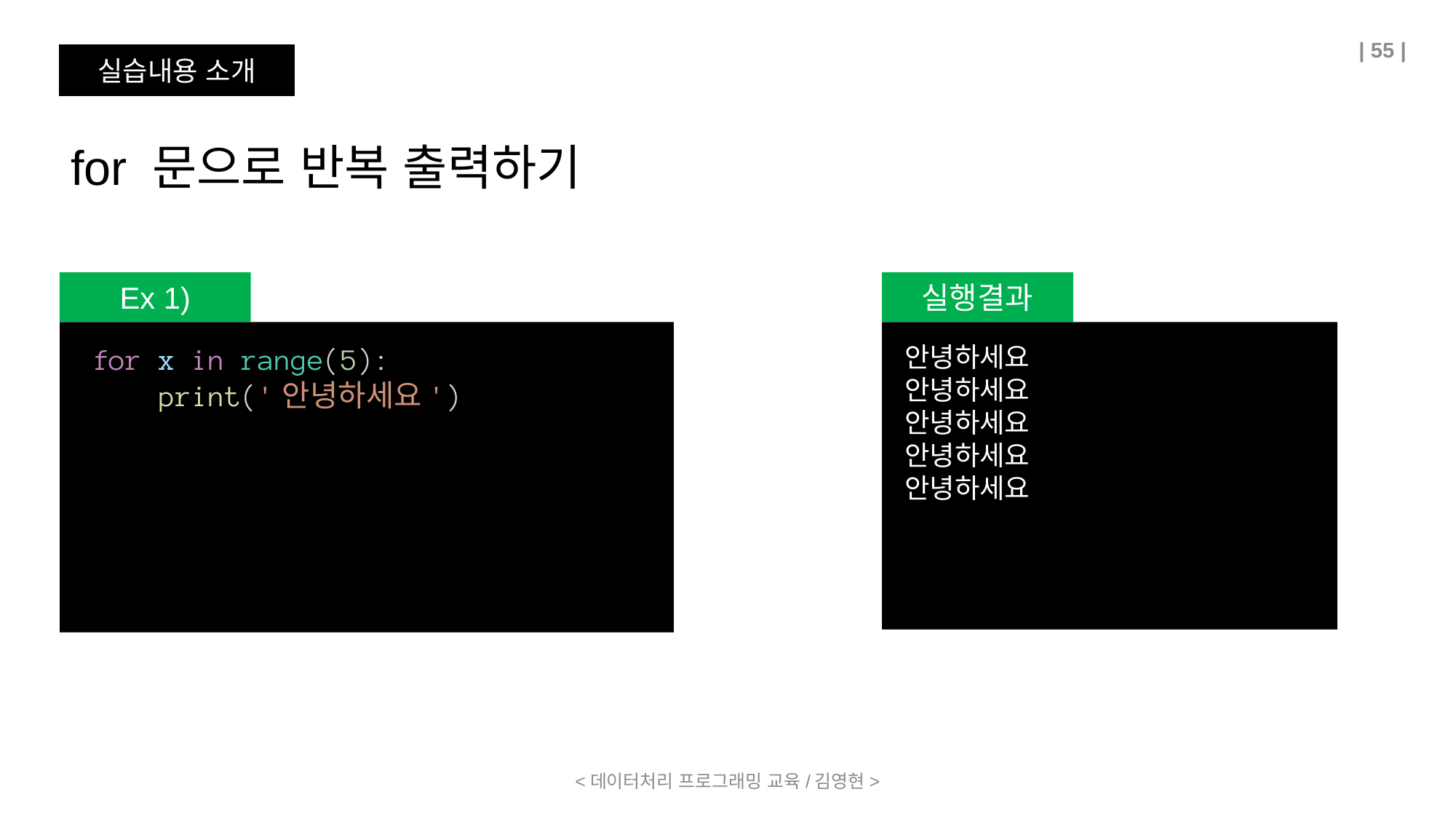

| 55 |
실습내용 소개
for 문으로 반복 출력하기
Ex 1)
실행결과

for x in range(5):
    print('안녕하세요')
안녕하세요
안녕하세요
안녕하세요
안녕하세요
안녕하세요
<데이터처리 프로그래밍 교육/김영현>